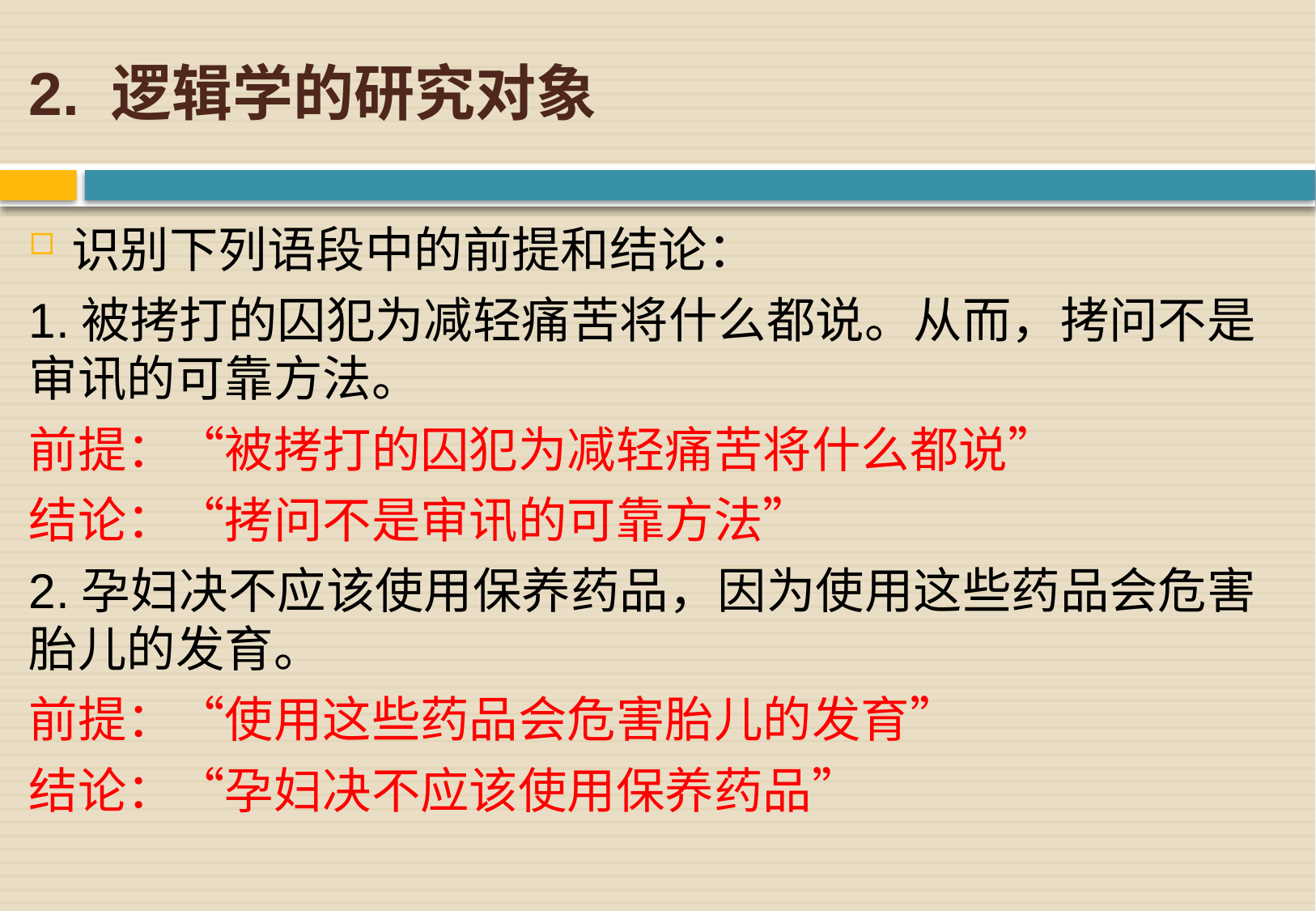

# 2. 逻辑学的研究对象
识别下列语段中的前提和结论：
1.被拷打的囚犯为减轻痛苦将什么都说。从而，拷问不是审讯的可靠方法。
前提：“被拷打的囚犯为减轻痛苦将什么都说”
结论：“拷问不是审讯的可靠方法”
2.孕妇决不应该使用保养药品，因为使用这些药品会危害胎儿的发育。
前提：“使用这些药品会危害胎儿的发育”
结论：“孕妇决不应该使用保养药品”